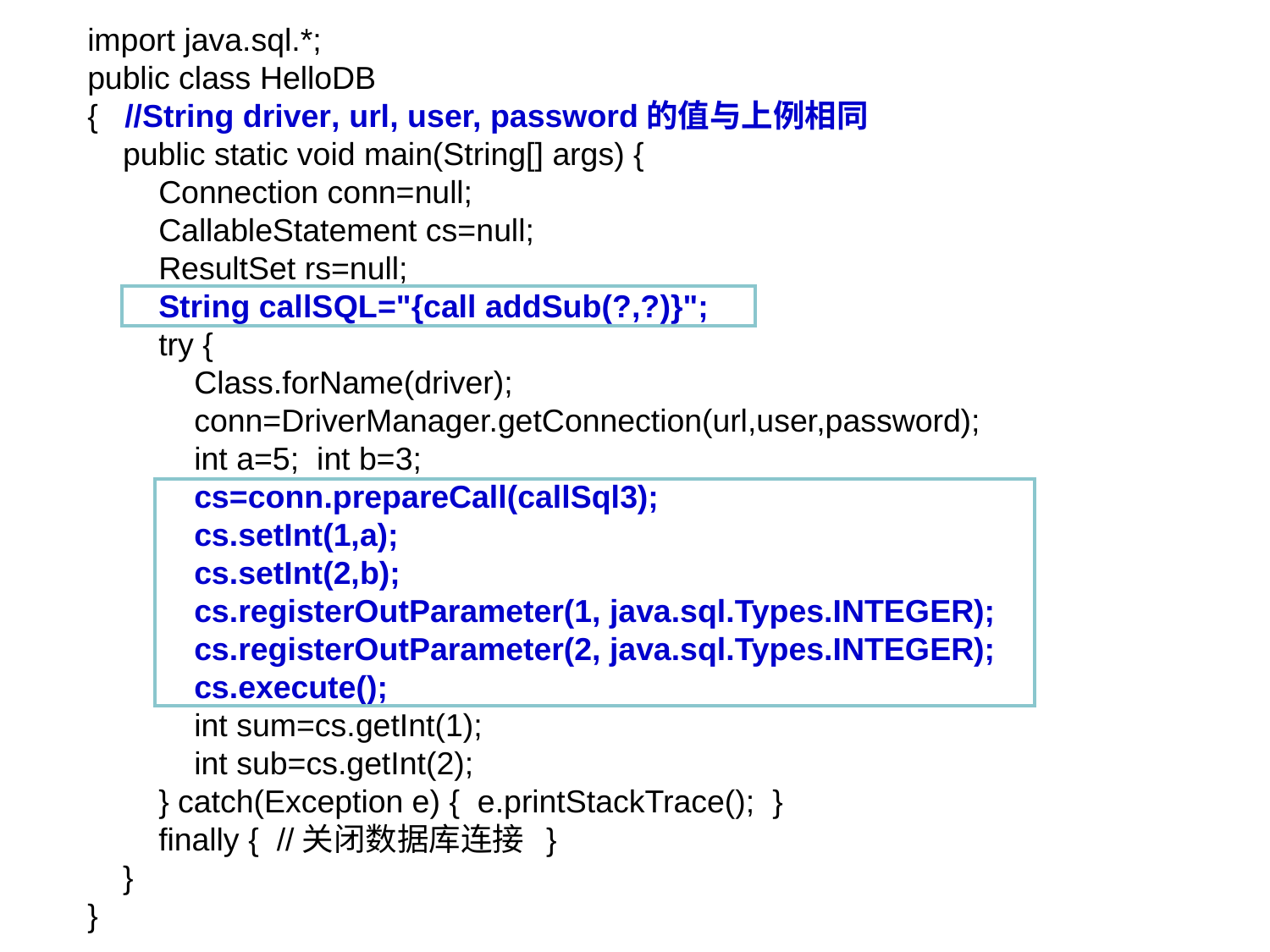

import java.sql.*;
public class HelloDB
{   //String driver, url, user, password的值与上例相同
    public static void main(String[] args) {
        Connection conn=null;
        CallableStatement cs=null;
        ResultSet rs=null;
        String callSQL="{call addSub(?,?)}";
        try {
            Class.forName(driver);
            conn=DriverManager.getConnection(url,user,password);
            int a=5;  int b=3;
            cs=conn.prepareCall(callSql3);
            cs.setInt(1,a);
            cs.setInt(2,b);
            cs.registerOutParameter(1, java.sql.Types.INTEGER);
            cs.registerOutParameter(2, java.sql.Types.INTEGER);
            cs.execute();
            int sum=cs.getInt(1);
            int sub=cs.getInt(2);
        } catch(Exception e) {  e.printStackTrace();  }
        finally {  //关闭数据库连接  }
    }
}